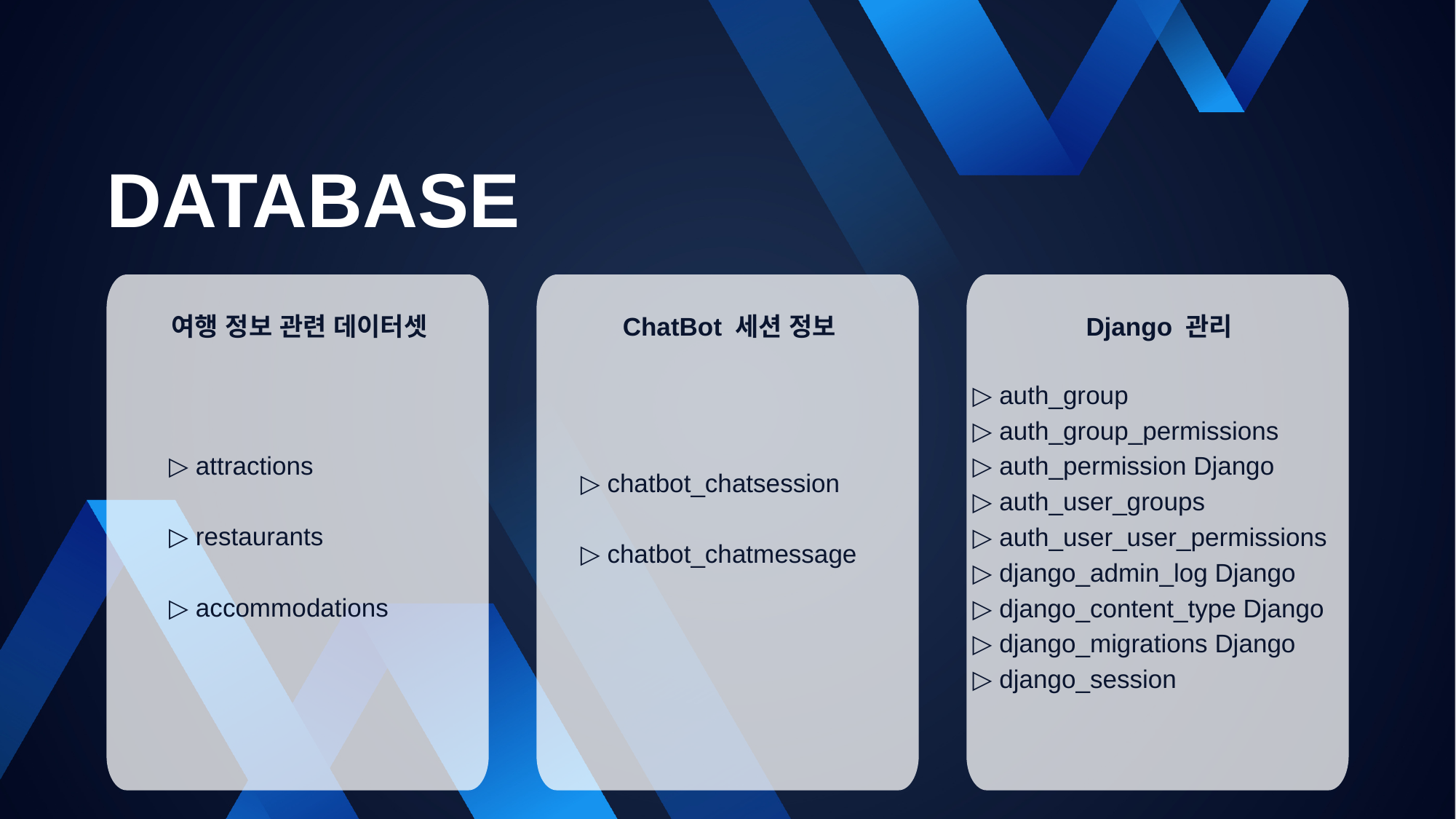

DATABASE

여행 정보 관련 데이터셋
ChatBot 세션 정보
Django 관리
▷ auth_group
▷ auth_group_permissions
▷ auth_permission Django
▷ auth_user_groups
▷ auth_user_user_permissions
▷ django_admin_log Django
▷ django_content_type Django
▷ django_migrations Django
▷ django_session
▷ attractions

▷ restaurants

▷ accommodations
▷ chatbot_chatsession

▷ chatbot_chatmessage